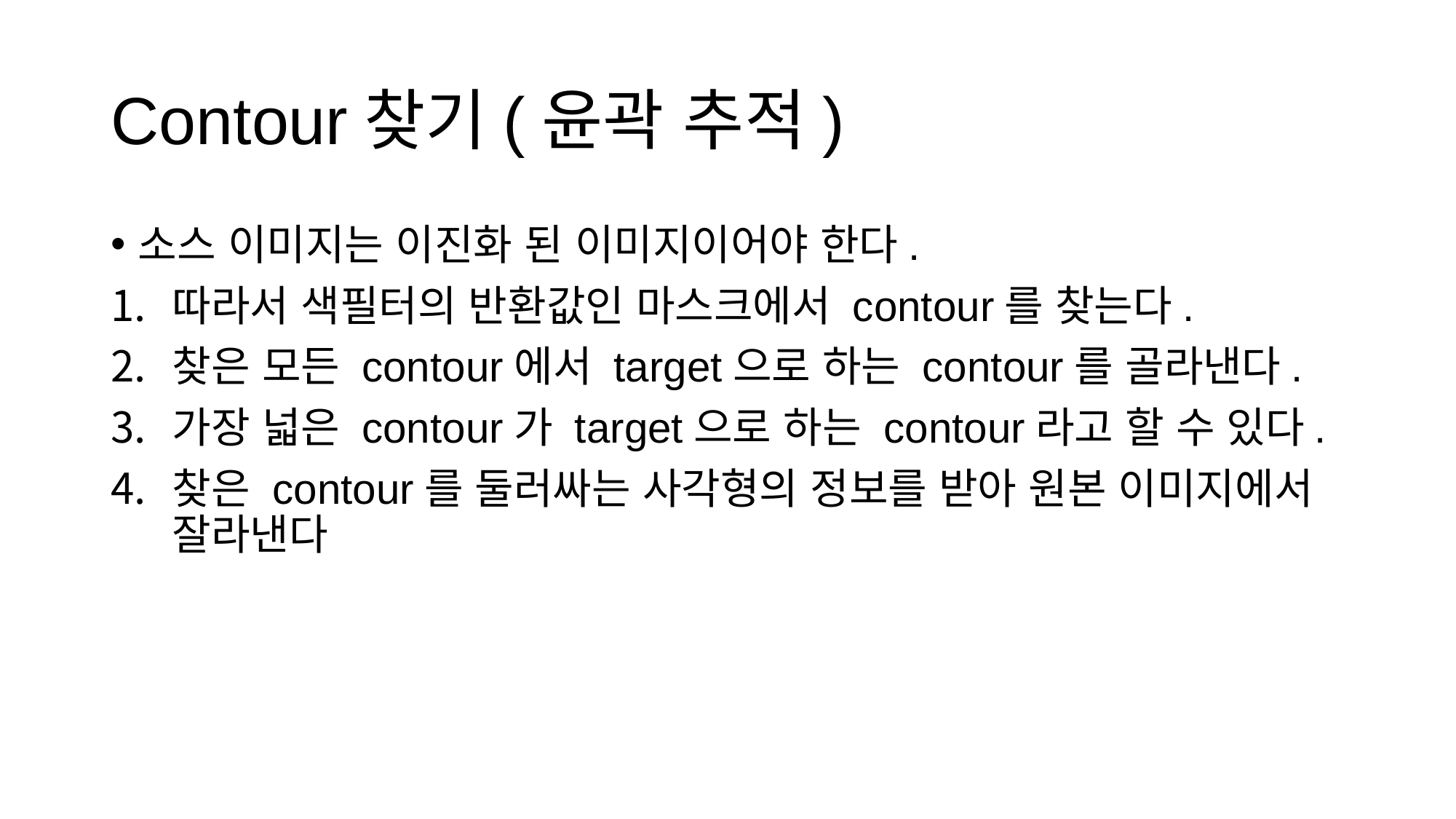

# Contour찾기(윤곽 추적)
소스 이미지는 이진화 된 이미지이어야 한다.
따라서 색필터의 반환값인 마스크에서 contour를 찾는다.
찾은 모든 contour에서 target으로 하는 contour를 골라낸다.
가장 넓은 contour가 target으로 하는 contour라고 할 수 있다.
찾은 contour를 둘러싸는 사각형의 정보를 받아 원본 이미지에서 잘라낸다